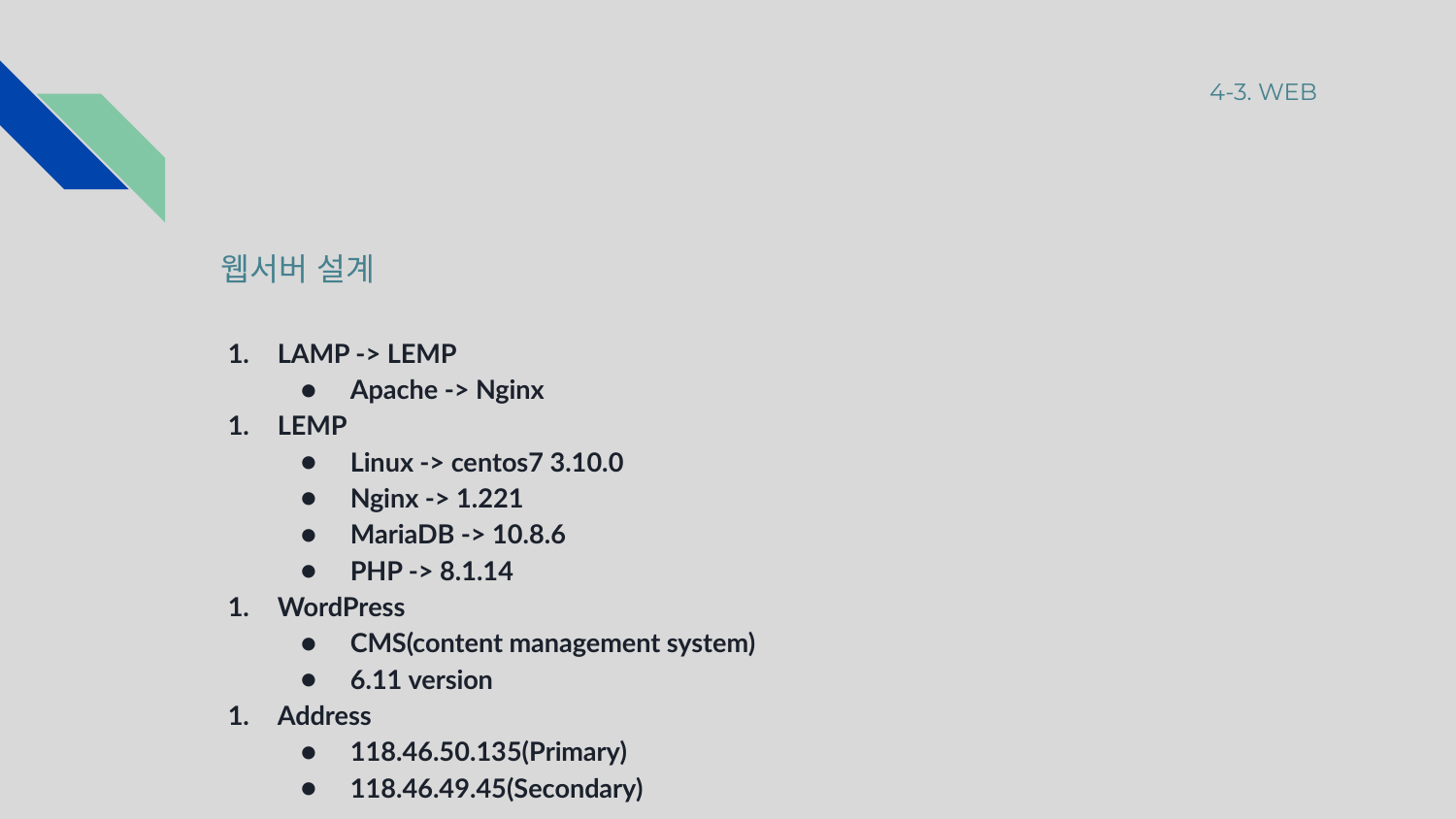

4-3. WEB
# 웹서버 설계
LAMP -> LEMP
Apache -> Nginx
LEMP
Linux -> centos7 3.10.0
Nginx -> 1.221
MariaDB -> 10.8.6
PHP -> 8.1.14
WordPress
CMS(content management system)
6.11 version
Address
118.46.50.135(Primary)
118.46.49.45(Secondary)